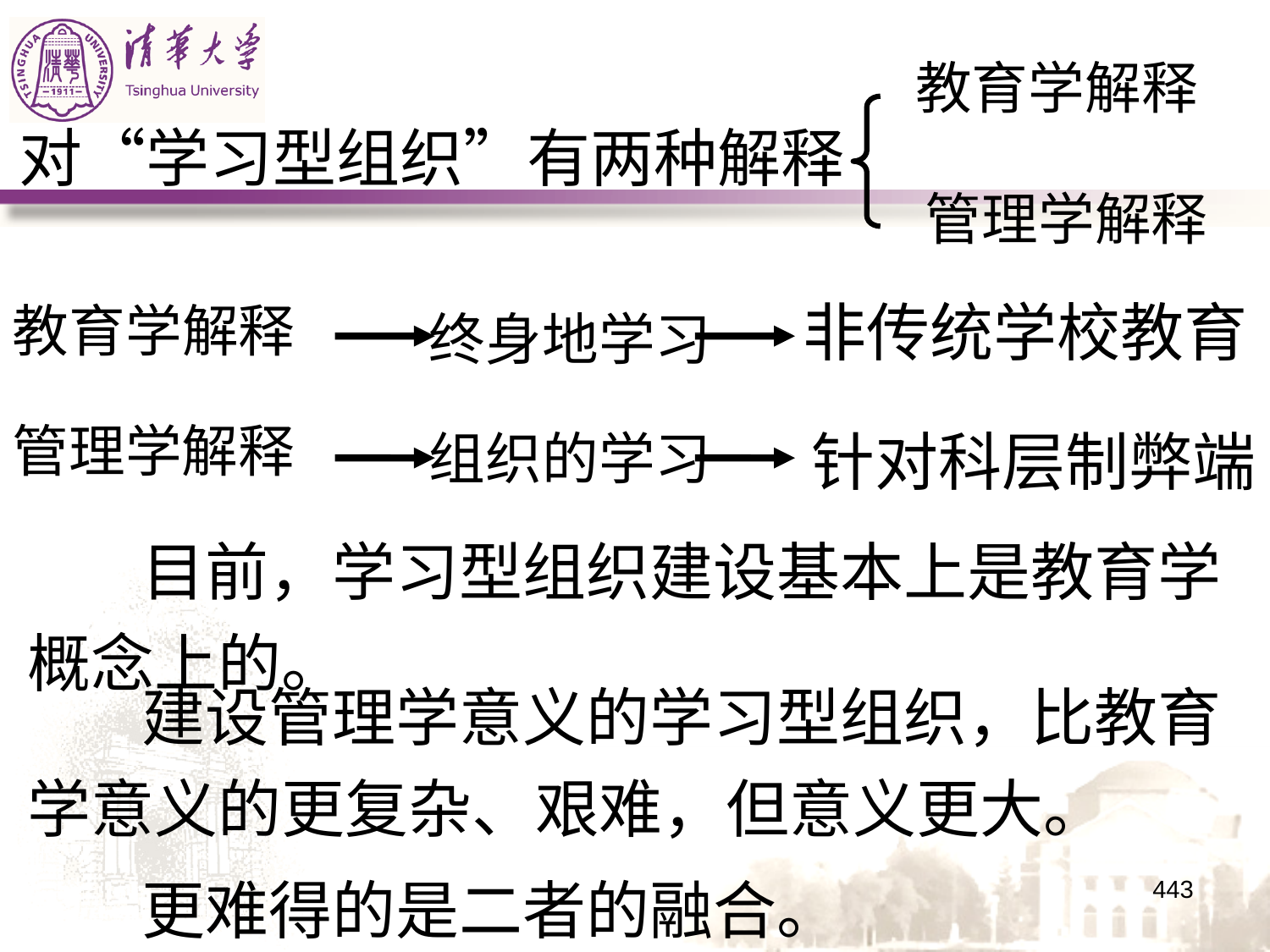

教育学解释
 对“学习型组织”有两种解释

管理学解释
非传统学校教育
教育学解释
终身地学习

管理学解释
针对科层制弊端
组织的学习

       目前，学习型组织建设基本上是教育学概念上的。
       建设管理学意义的学习型组织，比教育学意义的更复杂、艰难，但意义更大。
       更难得的是二者的融合。
443